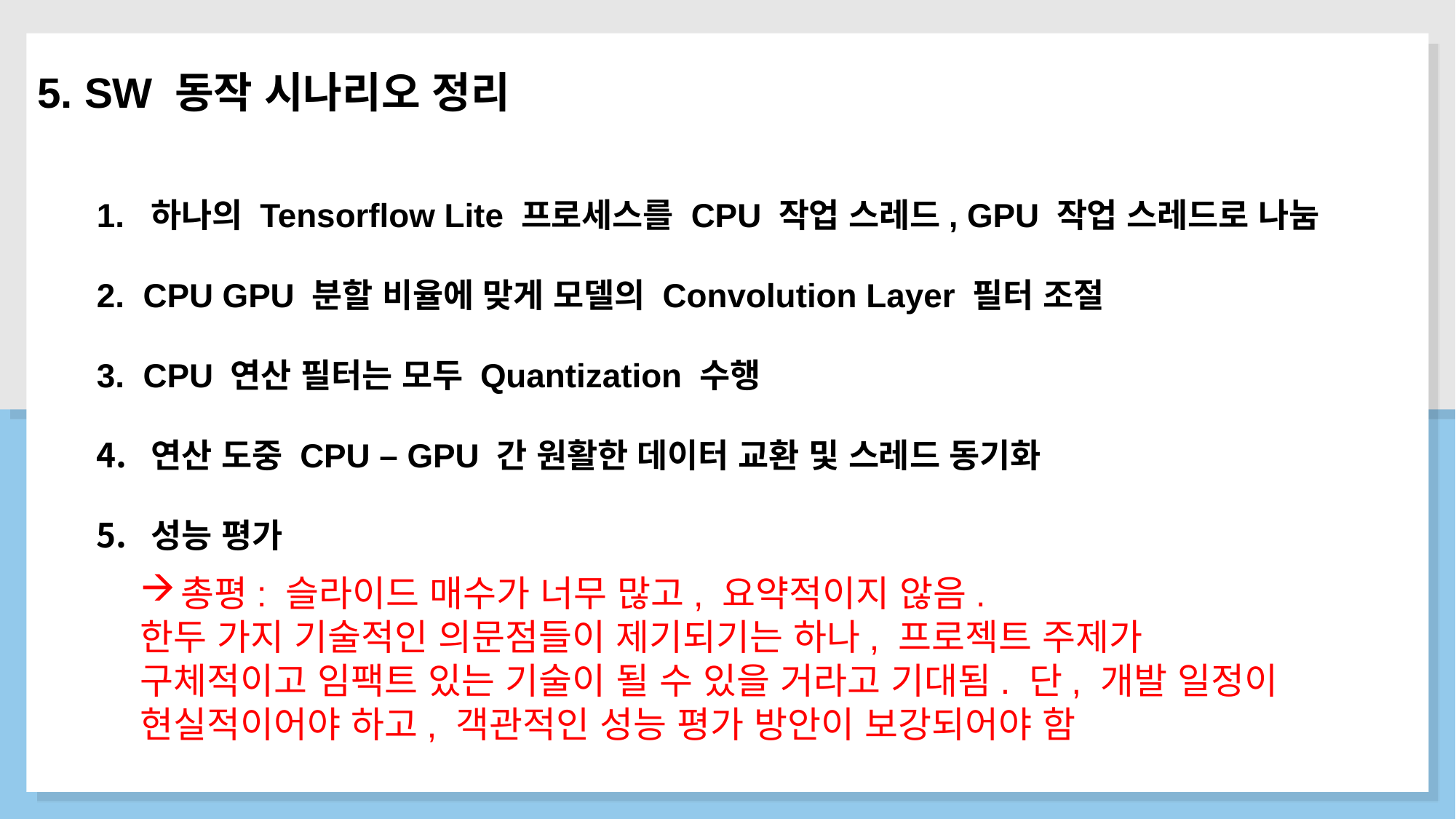

5. SW 동작 시나리오 정리
1.  하나의 Tensorflow Lite 프로세스를 CPU 작업 스레드, GPU 작업 스레드로 나눔

2.  CPU GPU 분할 비율에 맞게 모델의 Convolution Layer 필터 조절

3.  CPU 연산 필터는 모두 Quantization 수행

연산 도중 CPU – GPU 간 원활한 데이터 교환 및 스레드 동기화

성능 평가

총평: 슬라이드 매수가 너무 많고, 요약적이지 않음.
한두 가지 기술적인 의문점들이 제기되기는 하나, 프로젝트 주제가
구체적이고 임팩트 있는 기술이 될 수 있을 거라고 기대됨. 단, 개발 일정이
현실적이어야 하고, 객관적인 성능 평가 방안이 보강되어야 함